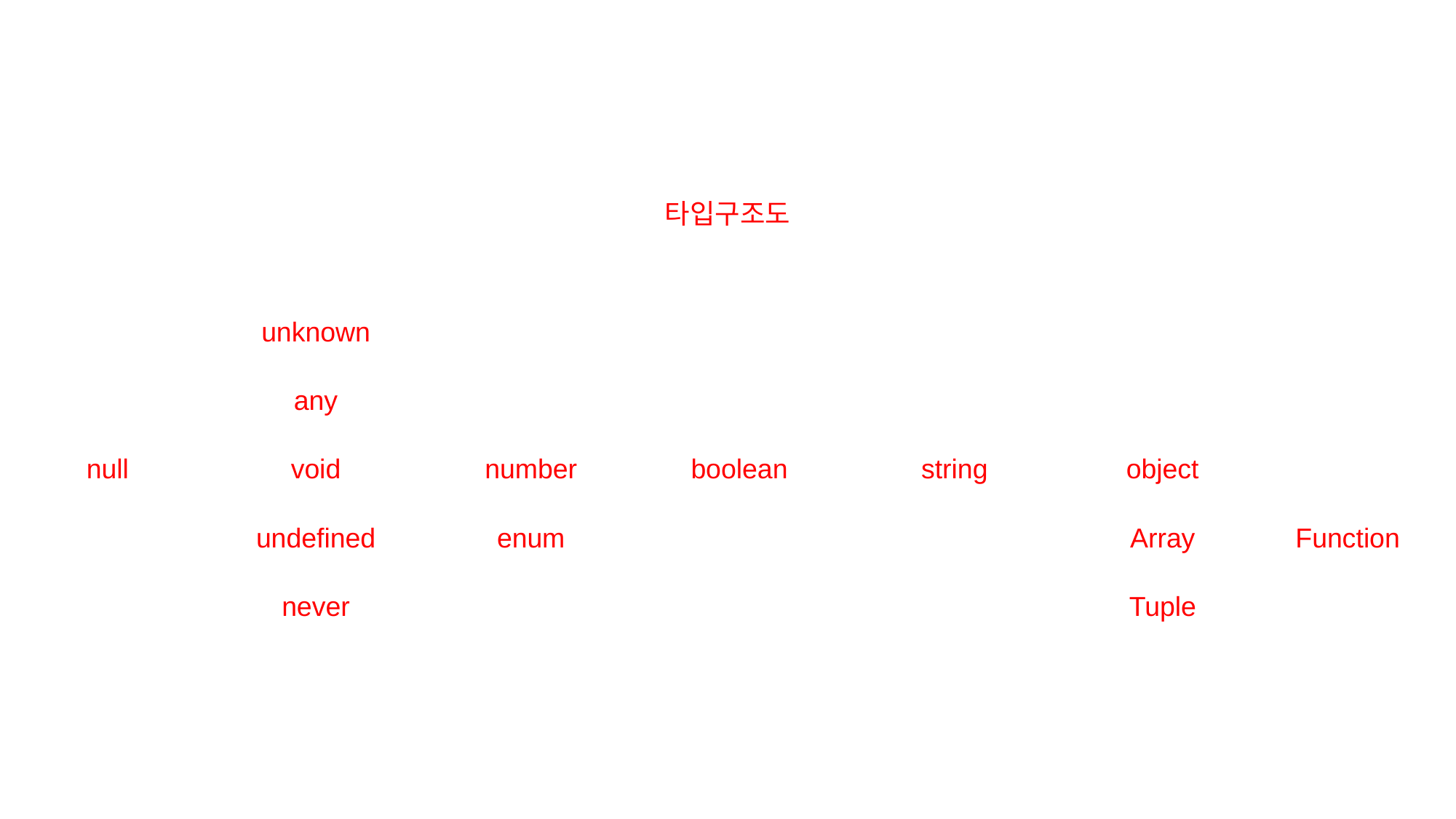

타입구조도
unknown
any
null
void
number
boolean
string
object
undefined
enum
Array
Function
never
Tuple